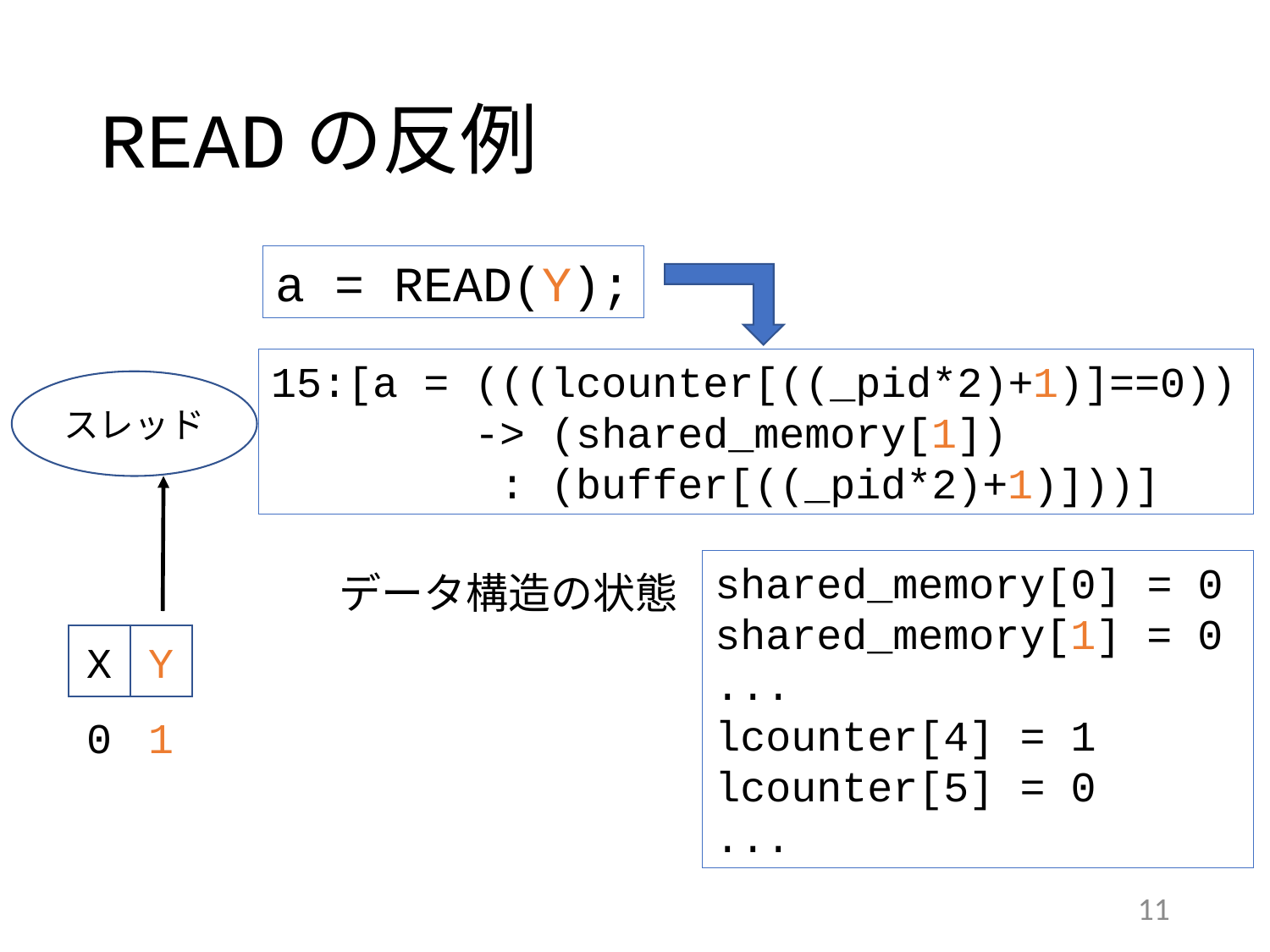

# READの反例
a = READ(Y);

15:[a = (((lcounter[((_pid*2)+1)]==0))
        -> (shared_memory[1])
         : (buffer[((_pid*2)+1)]))]
スレッド
shared_memory[0] = 0
shared_memory[1] = 0
...
lcounter[4] = 1
lcounter[5] = 0
...
データ構造の状態
X
Y
0
1
11